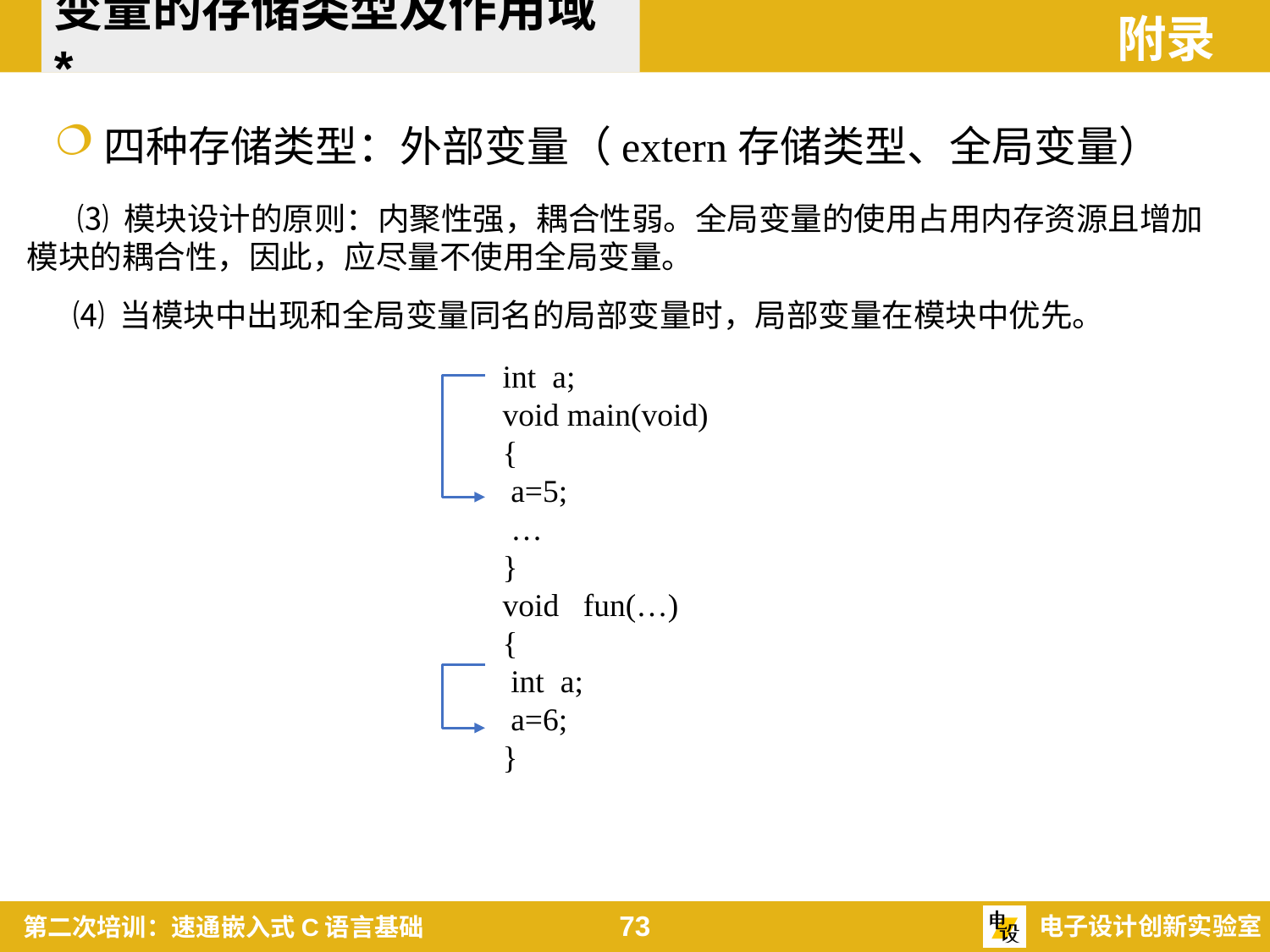

变量的存储类型及作用域*
附录
四种存储类型：外部变量（extern存储类型、全局变量）
       ⑶ 模块设计的原则：内聚性强，耦合性弱。全局变量的使用占用内存资源且增加模块的耦合性，因此，应尽量不使用全局变量。
       ⑷ 当模块中出现和全局变量同名的局部变量时，局部变量在模块中优先。
int  a;
void main(void)
{
 a=5;
 …
}
void   fun(…)
{
 int  a;
 a=6;
}

73